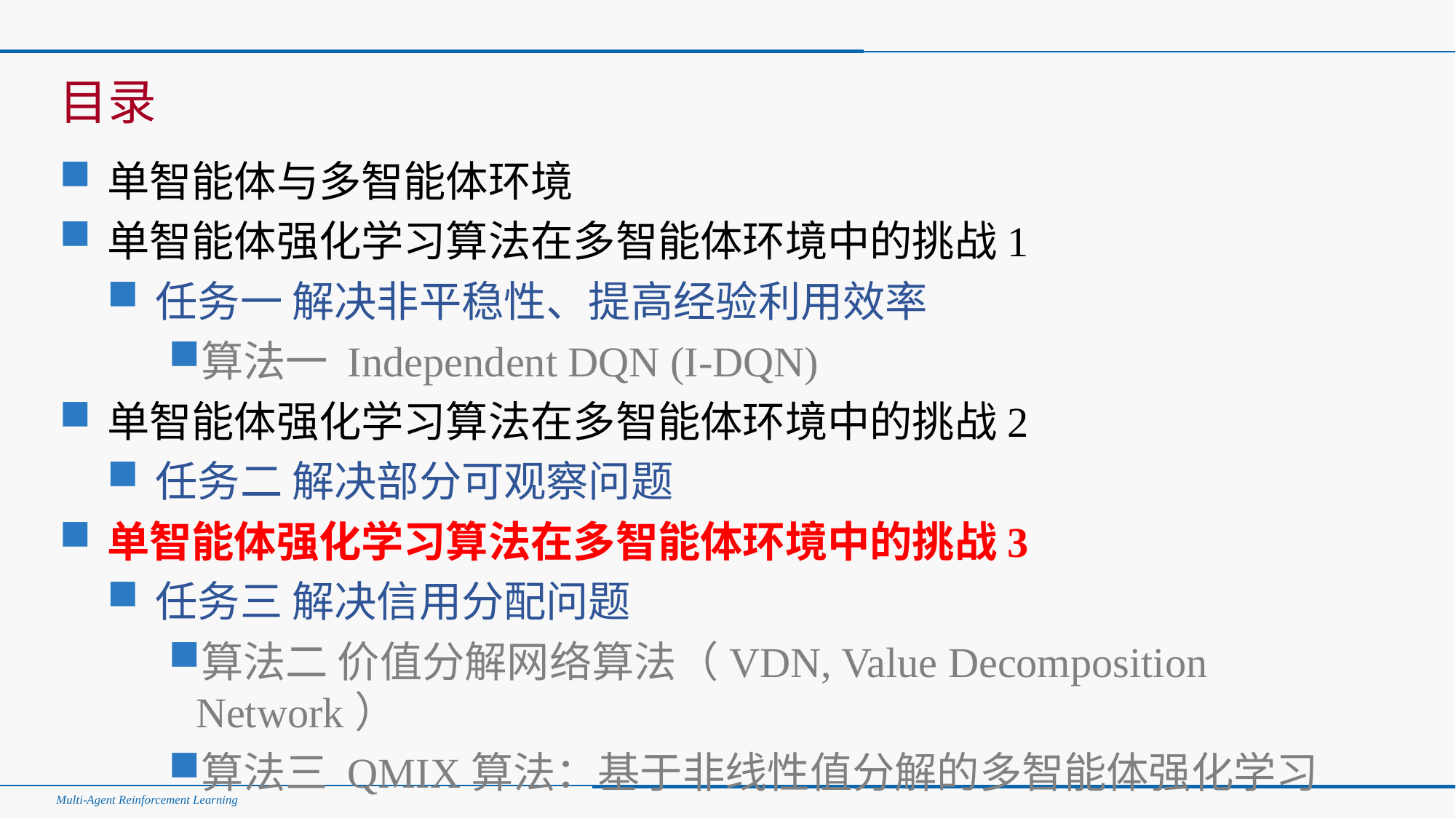

#
目录
单智能体与多智能体环境
单智能体强化学习算法在多智能体环境中的挑战1
任务一 解决非平稳性、提高经验利用效率
算法一 Independent DQN (I-DQN)
单智能体强化学习算法在多智能体环境中的挑战2
任务二 解决部分可观察问题
单智能体强化学习算法在多智能体环境中的挑战3
任务三 解决信用分配问题
算法二 价值分解网络算法（VDN, Value Decomposition Network）
算法三 QMIX算法：基于非线性值分解的多智能体强化学习

41